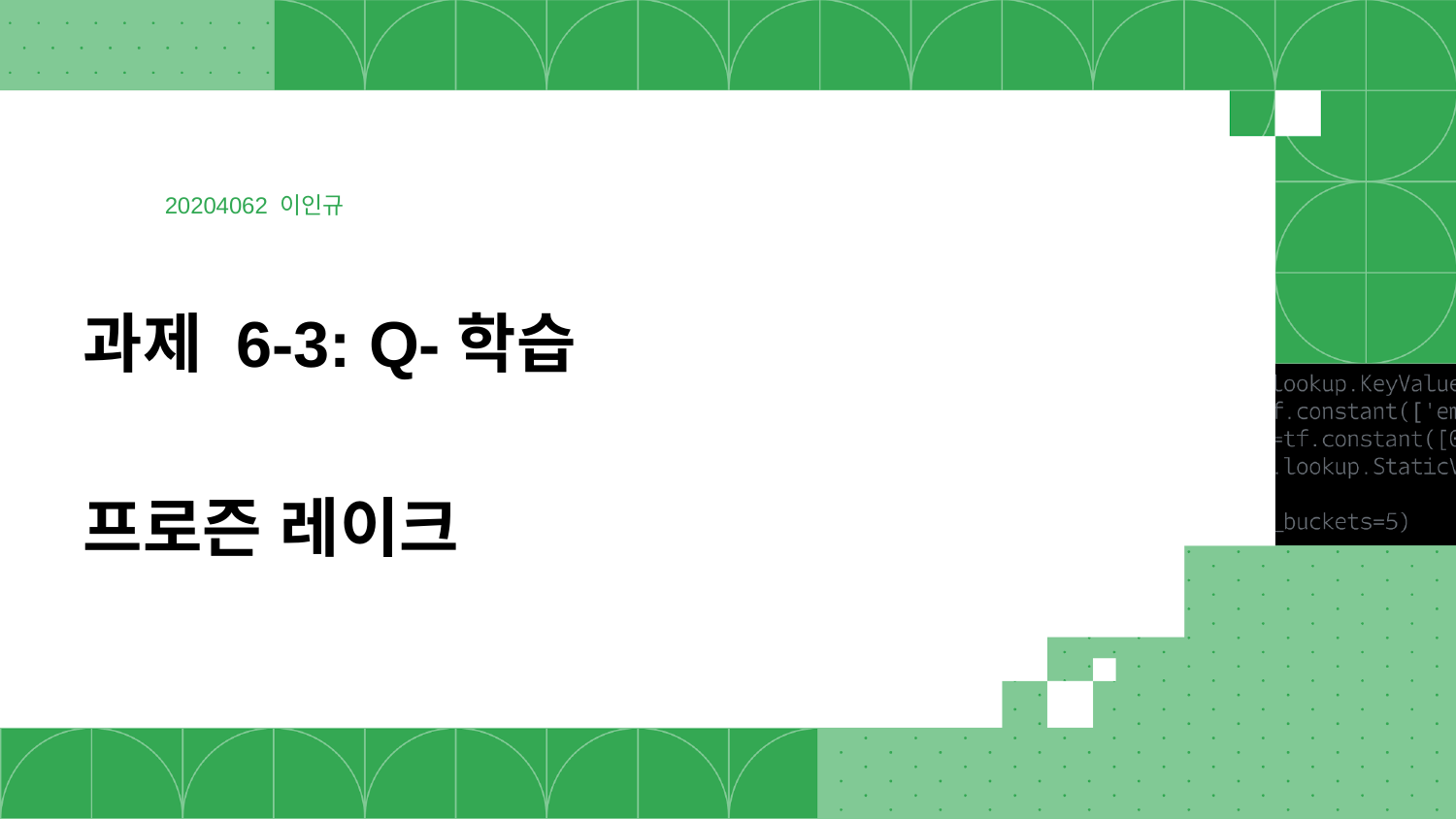

20204062 이인규
# 과제 6-3: Q-학습 프로즌 레이크